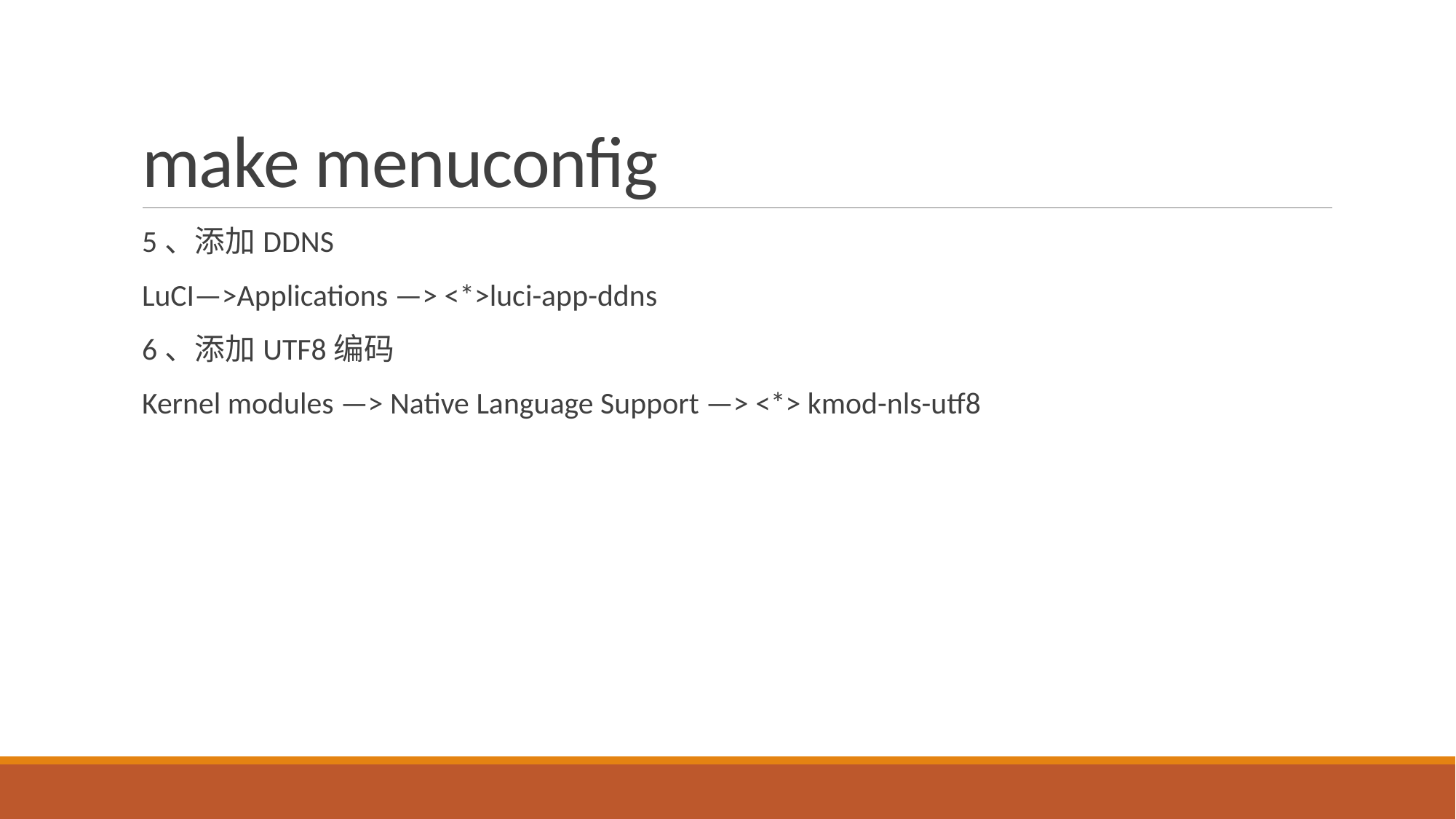

# make menuconfig
5、添加DDNS
LuCI—>Applications —> <*>luci-app-ddns
6、添加UTF8编码
Kernel modules —> Native Language Support —> <*> kmod-nls-utf8